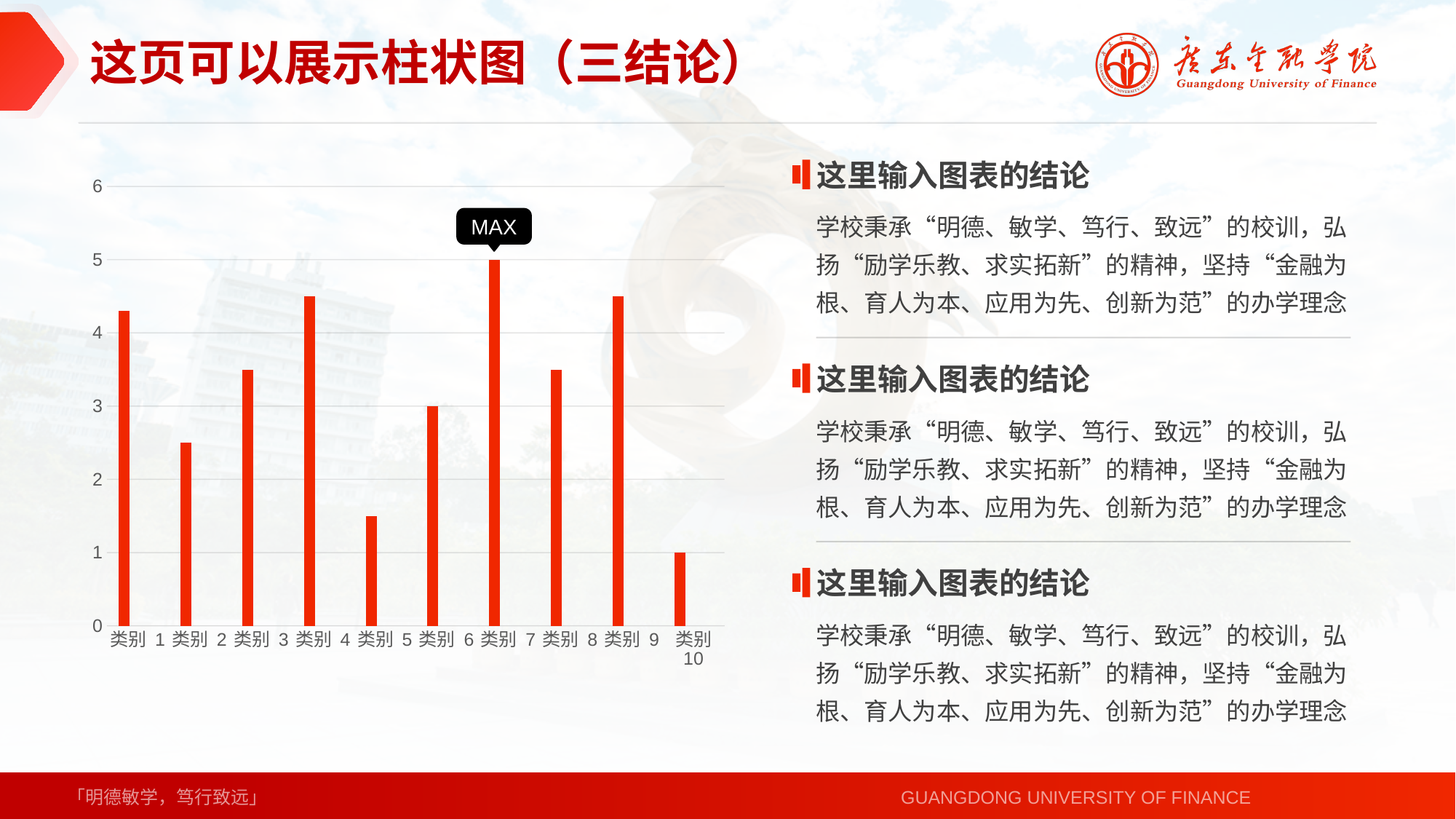

这页可以展示柱状图（三结论）
这里输入图表的结论

### Chart

| Category | 系列 1 | 列2 | 列1 |
|---|---|---|---|
| 类别 1 | 4.3 | None | None |
| 类别 2 | 2.5 | None | None |
| 类别 3 | 3.5 | None | None |
| 类别 4 | 4.5 | None | None |
| 类别 5 | 1.5 | None | None |
| 类别 6 | 3.0 | None | None |
| 类别 7 | 5.0 | None | None |
| 类别 8 | 3.5 | None | None |
| 类别 9 | 4.5 | None | None |
| 类别 10 | 1.0 | None | None |
学校秉承“明德、敏学、笃行、致远”的校训，弘扬“励学乐教、求实拓新”的精神，坚持“金融为根、育人为本、应用为先、创新为范”的办学理念
MAX

这里输入图表的结论

学校秉承“明德、敏学、笃行、致远”的校训，弘扬“励学乐教、求实拓新”的精神，坚持“金融为根、育人为本、应用为先、创新为范”的办学理念
这里输入图表的结论

学校秉承“明德、敏学、笃行、致远”的校训，弘扬“励学乐教、求实拓新”的精神，坚持“金融为根、育人为本、应用为先、创新为范”的办学理念